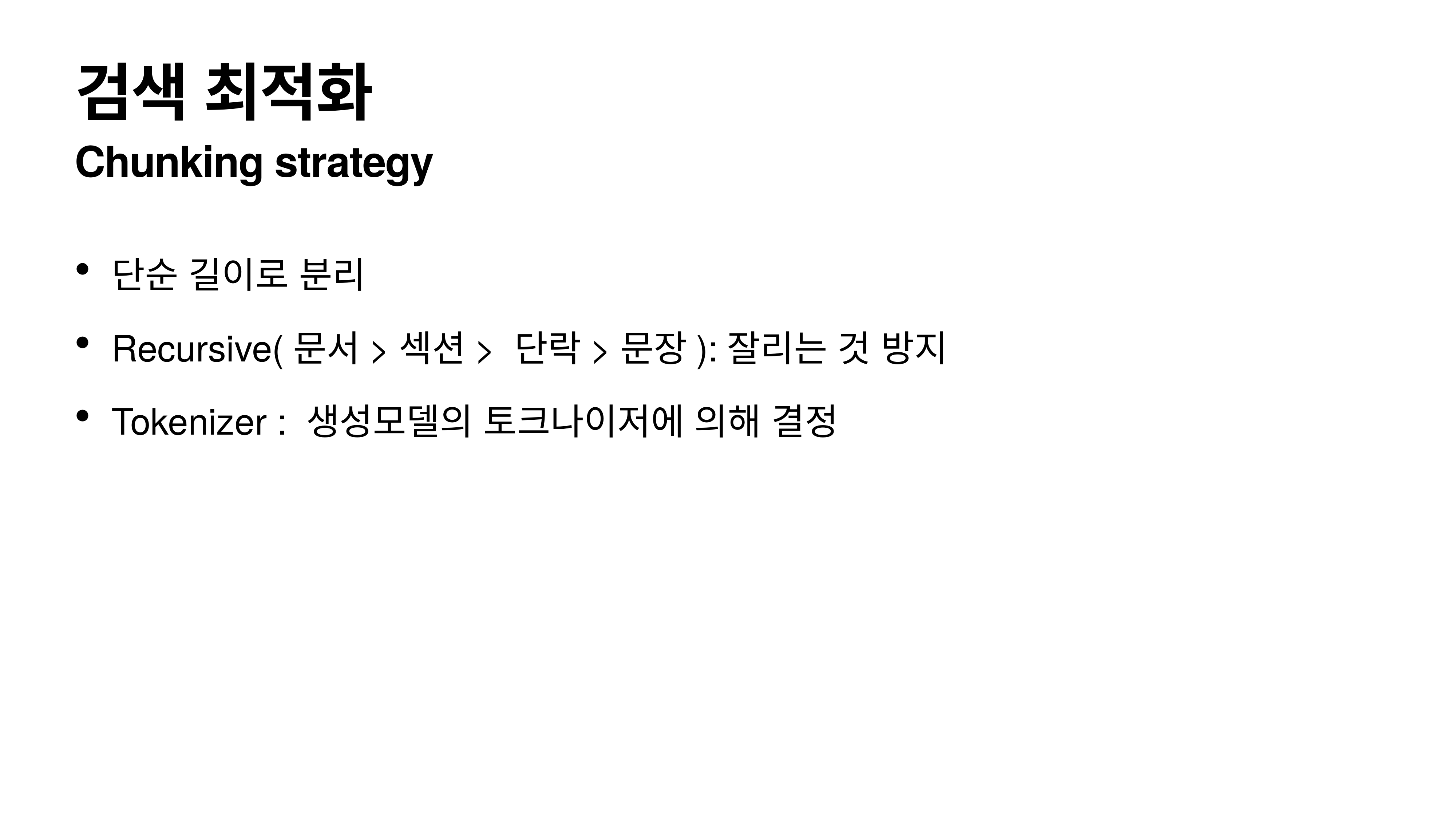

# 검색 최적화
Chunking strategy
단순 길이로 분리
Recursive(문서>섹션> 단락>문장):잘리는 것 방지
Tokenizer : 생성모델의 토크나이저에 의해 결정